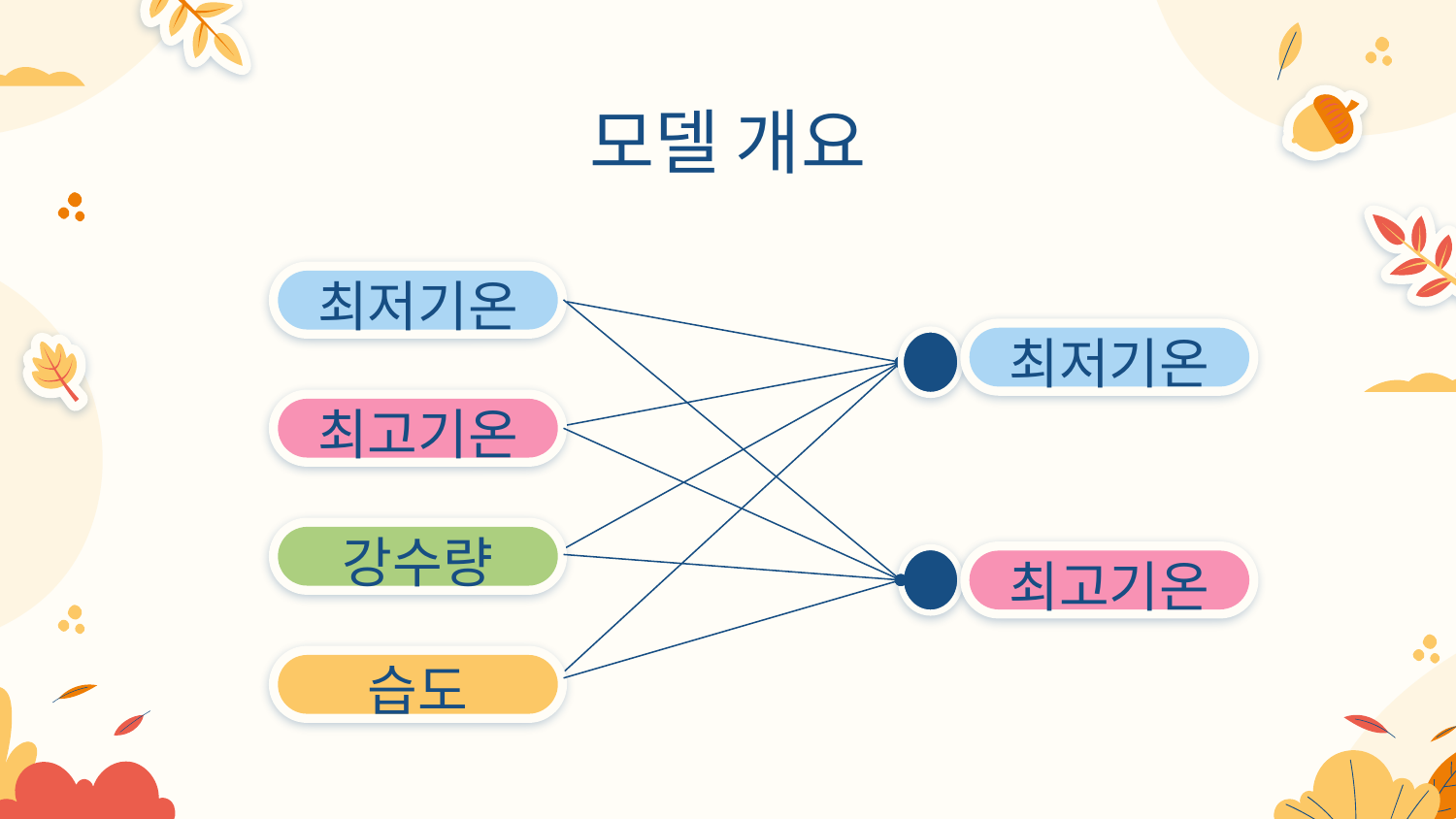

# 모델 개요

최저기온

최저기온

최고기온

강수량

최고기온

습도